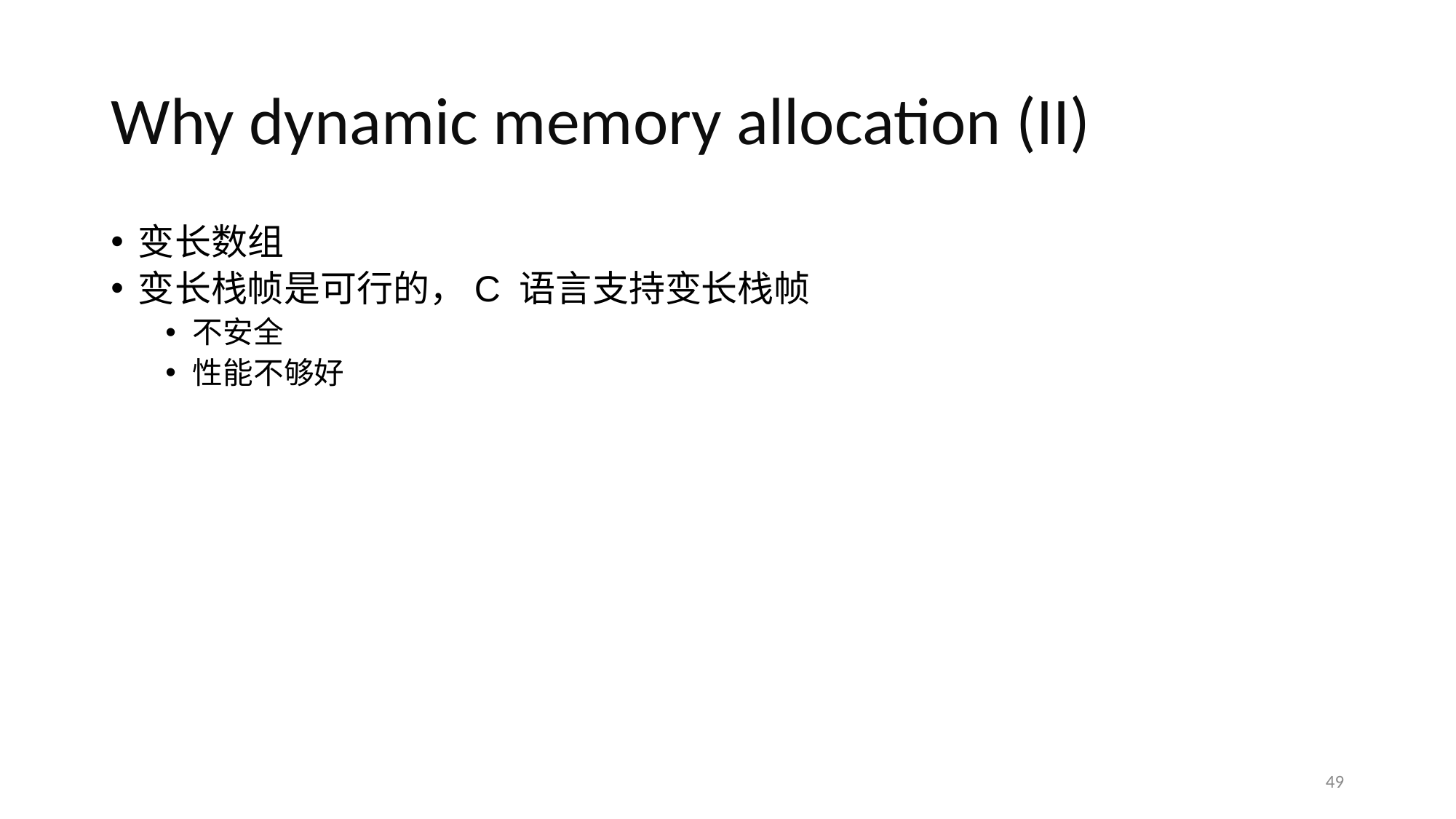

# Why dynamic memory allocation (II)
变长数组
变长栈帧是可行的，C 语言支持变长栈帧
不安全
性能不够好
49